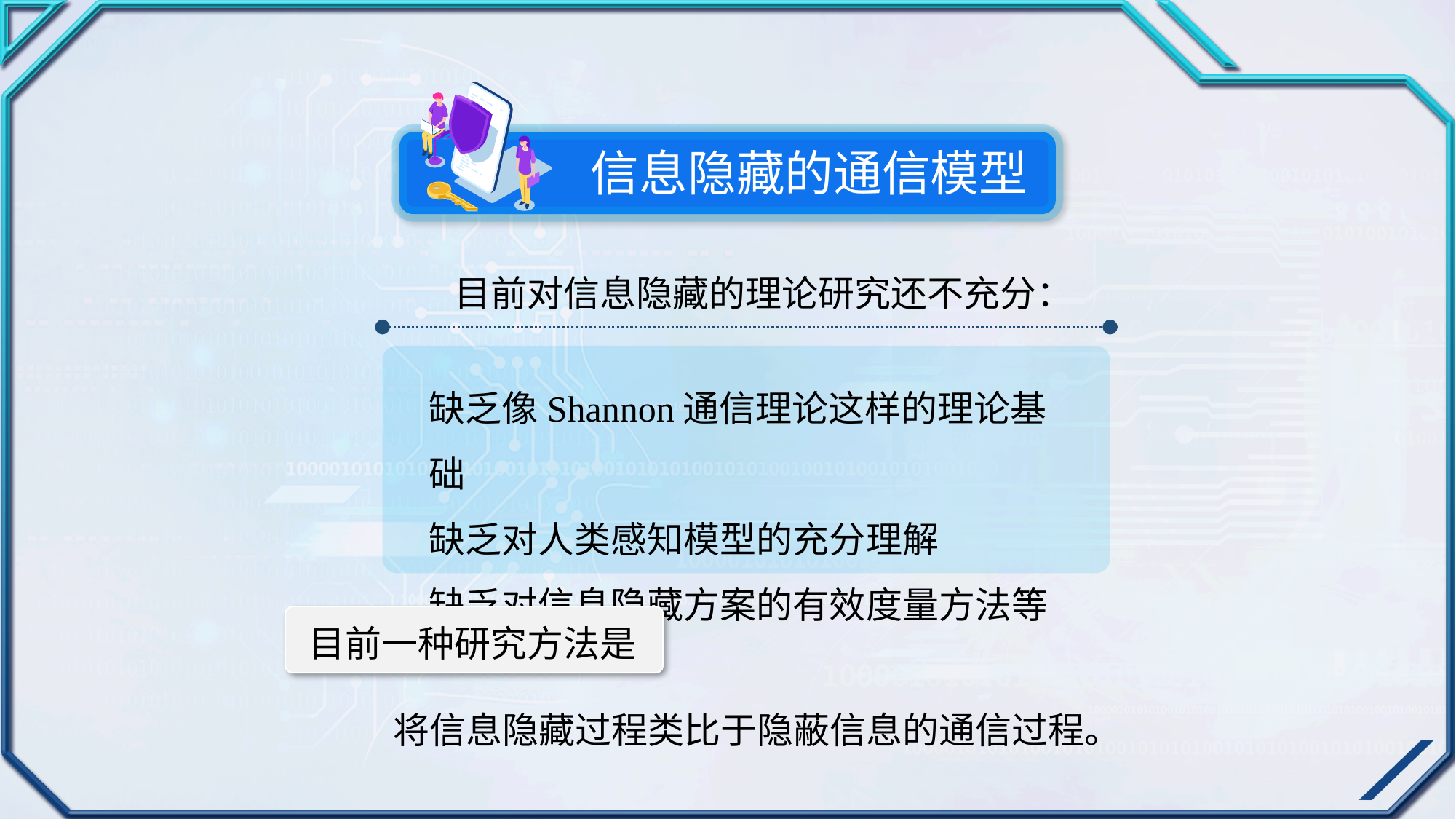

信息隐藏的通信模型
目前对信息隐藏的理论研究还不充分：

缺乏像Shannon通信理论这样的理论基础
缺乏对人类感知模型的充分理解
缺乏对信息隐藏方案的有效度量方法等

目前一种研究方法是
将信息隐藏过程类比于隐蔽信息的通信过程。